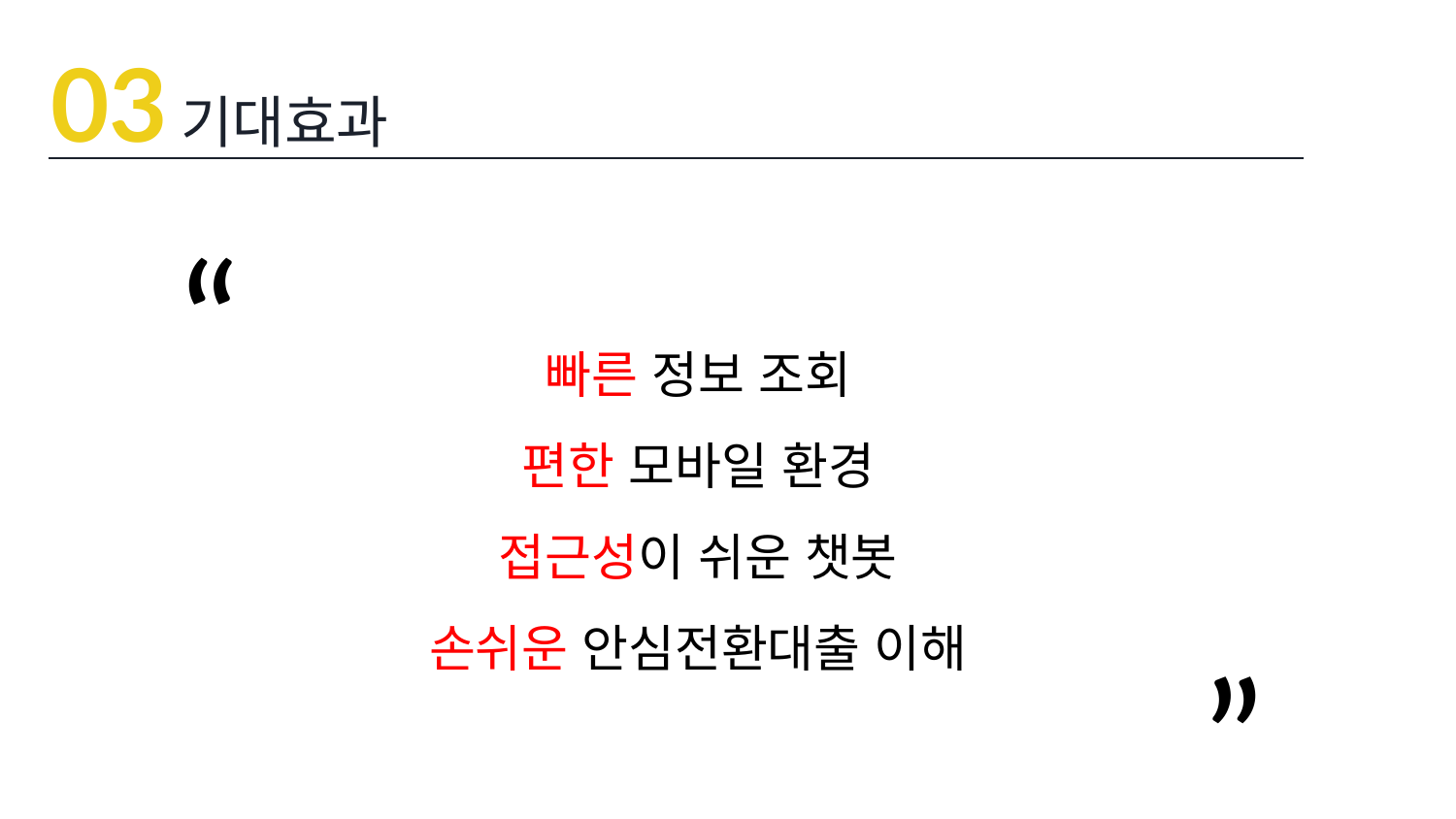

03
기대효과
“
빠른 정보 조회
편한 모바일 환경
접근성이 쉬운 챗봇
손쉬운 안심전환대출 이해
“